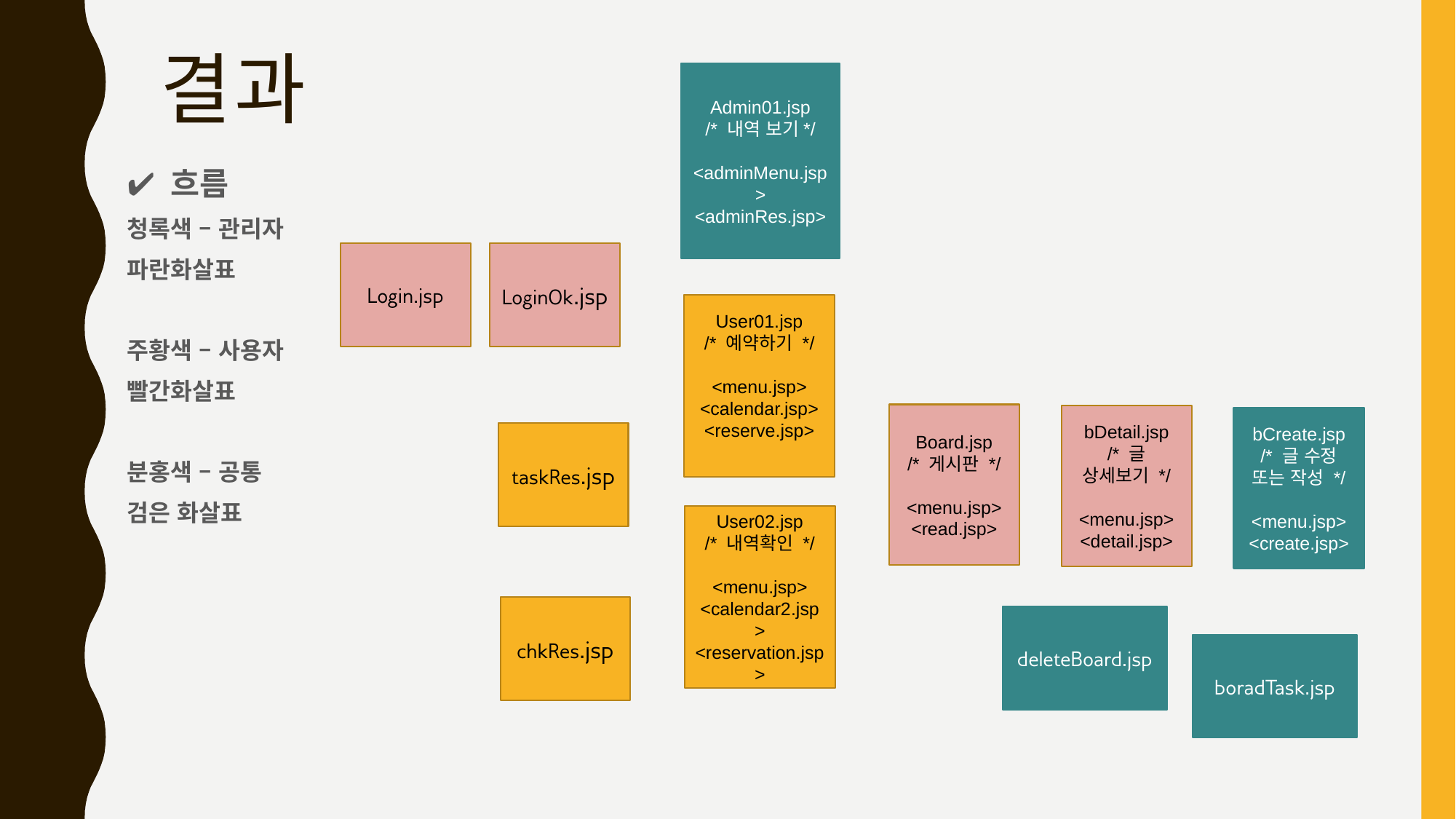

# 결과
Admin01.jsp
/* 내역 보기*/

<adminMenu.jsp>
<adminRes.jsp>
Login.jsp
LoginOk.jsp
User01.jsp
/* 예약하기 */

<menu.jsp>
<calendar.jsp>
<reserve.jsp>

Board.jsp
/* 게시판 */

<menu.jsp>
<read.jsp>
bDetail.jsp
/* 글 상세보기 */

<menu.jsp>
<detail.jsp>
bCreate.jsp
/* 글 수정 또는 작성 */

<menu.jsp>
<create.jsp>
taskRes.jsp
User02.jsp
/* 내역확인 */

<menu.jsp>
<calendar2.jsp>
<reservation.jsp>
chkRes.jsp
deleteBoard.jsp
boradTask.jsp
✔️ 흐름
청록색 – 관리자
파란화살표

주황색 – 사용자
빨간화살표

분홍색 – 공통
검은 화살표